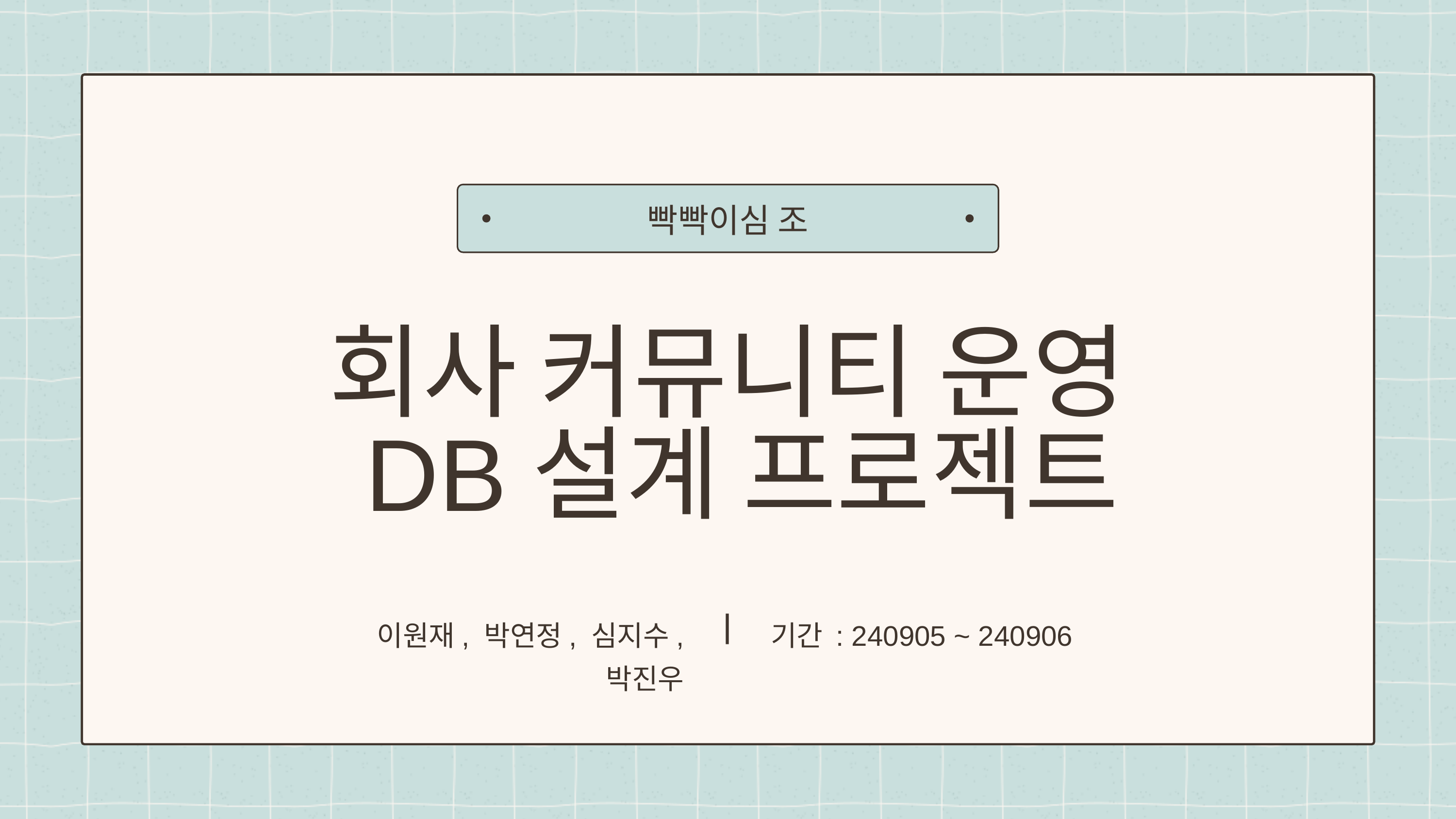

빡빡이심 조

회사 커뮤니티 운영
 DB설계 프로젝트

이원재, 박연정, 심지수, 박진우
기간 : 240905 ~ 240906